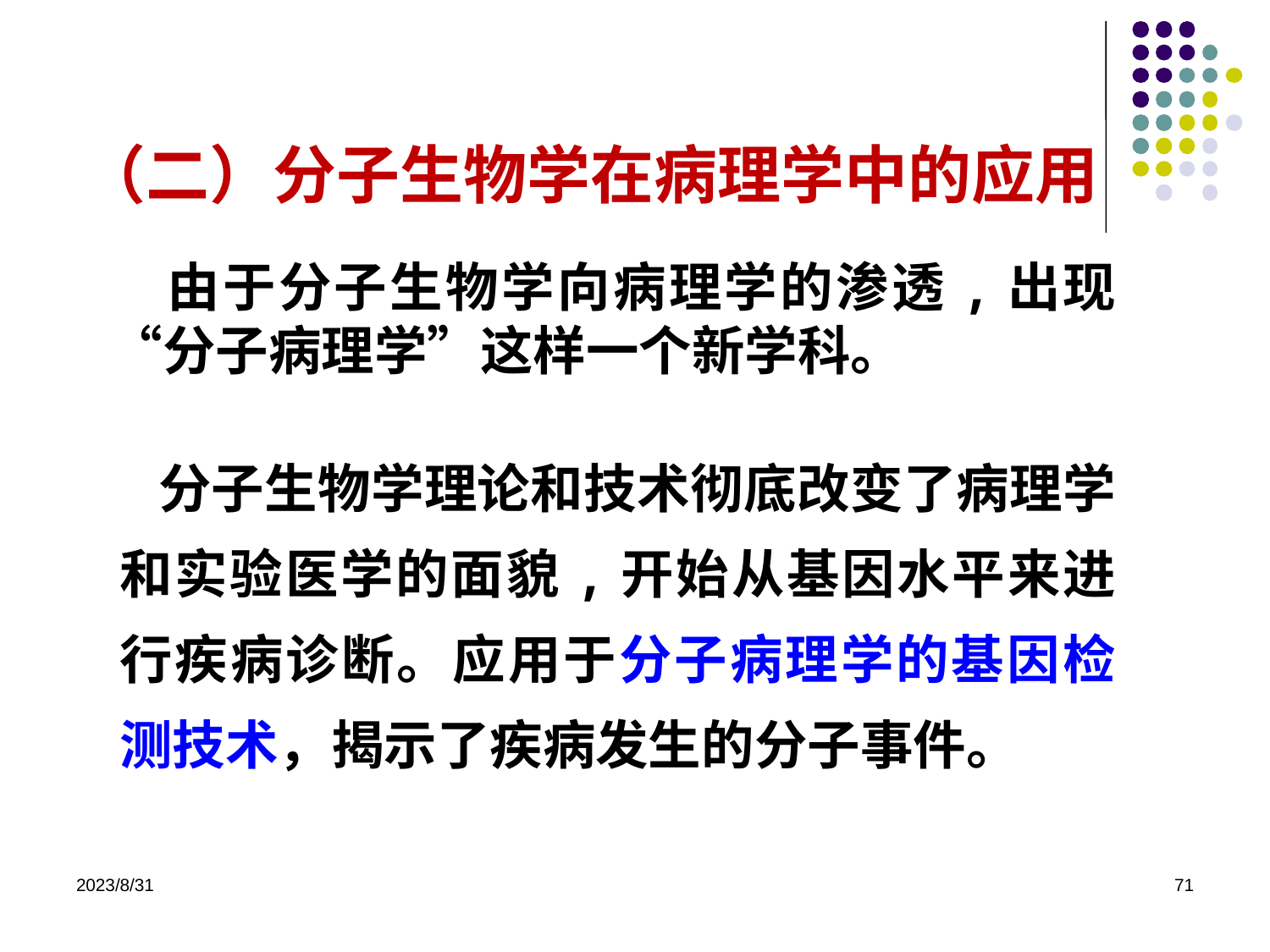

# （二）分子生物学在病理学中的应用
      由于分子生物学向病理学的渗透,出现“分子病理学”这样一个新学科。
       分子生物学理论和技术彻底改变了病理学和实验医学的面貌,开始从基因水平来进行疾病诊断。应用于分子病理学的基因检测技术，揭示了疾病发生的分子事件。
2023/8/31
71